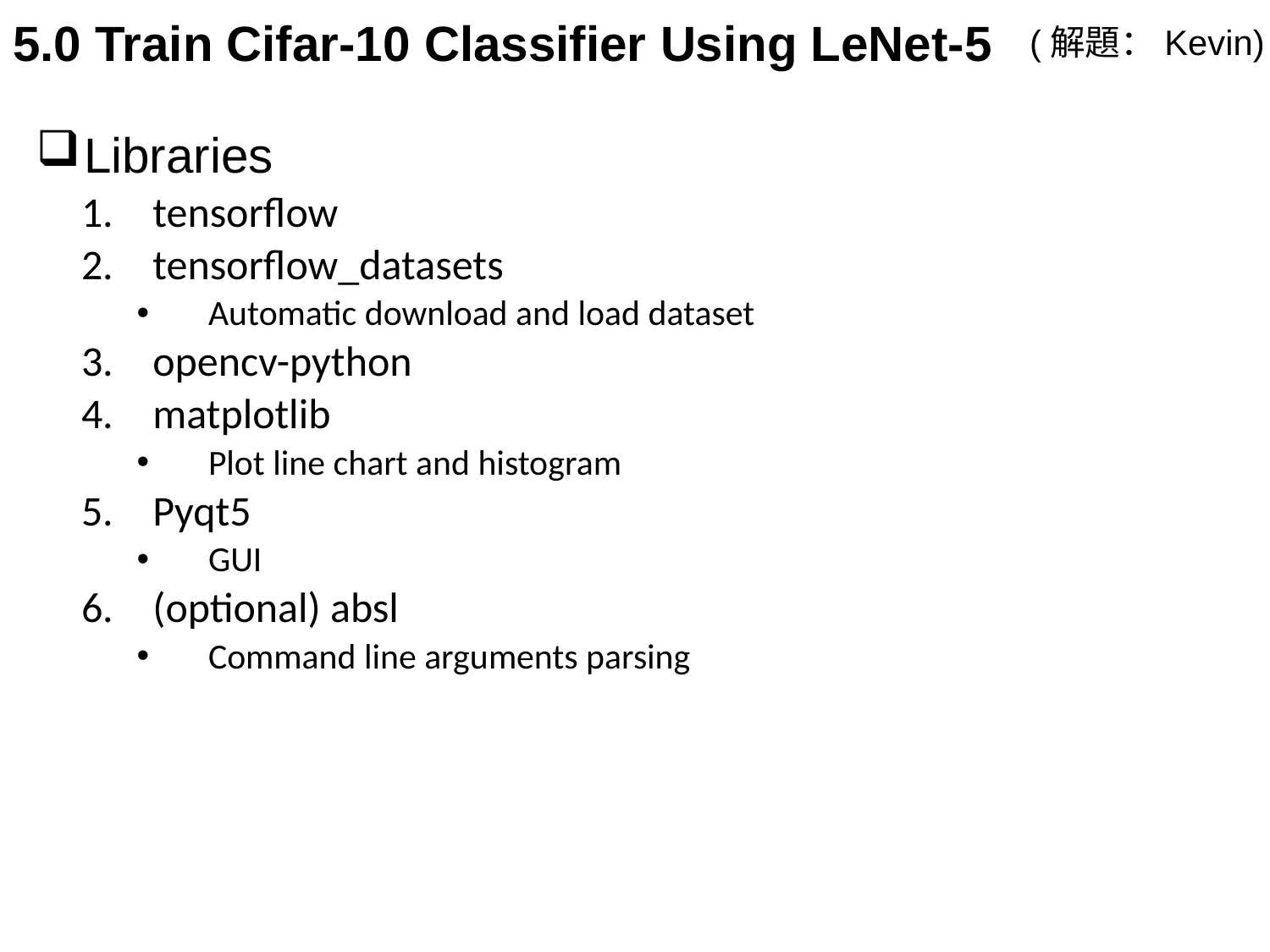

# 5.0 Train Cifar-10 Classifier Using LeNet-5
(解題：Kevin)
Libraries
tensorflow
tensorflow_datasets
Automatic download and load dataset
opencv-python
matplotlib
Plot line chart and histogram
Pyqt5
GUI
(optional) absl
Command line arguments parsing